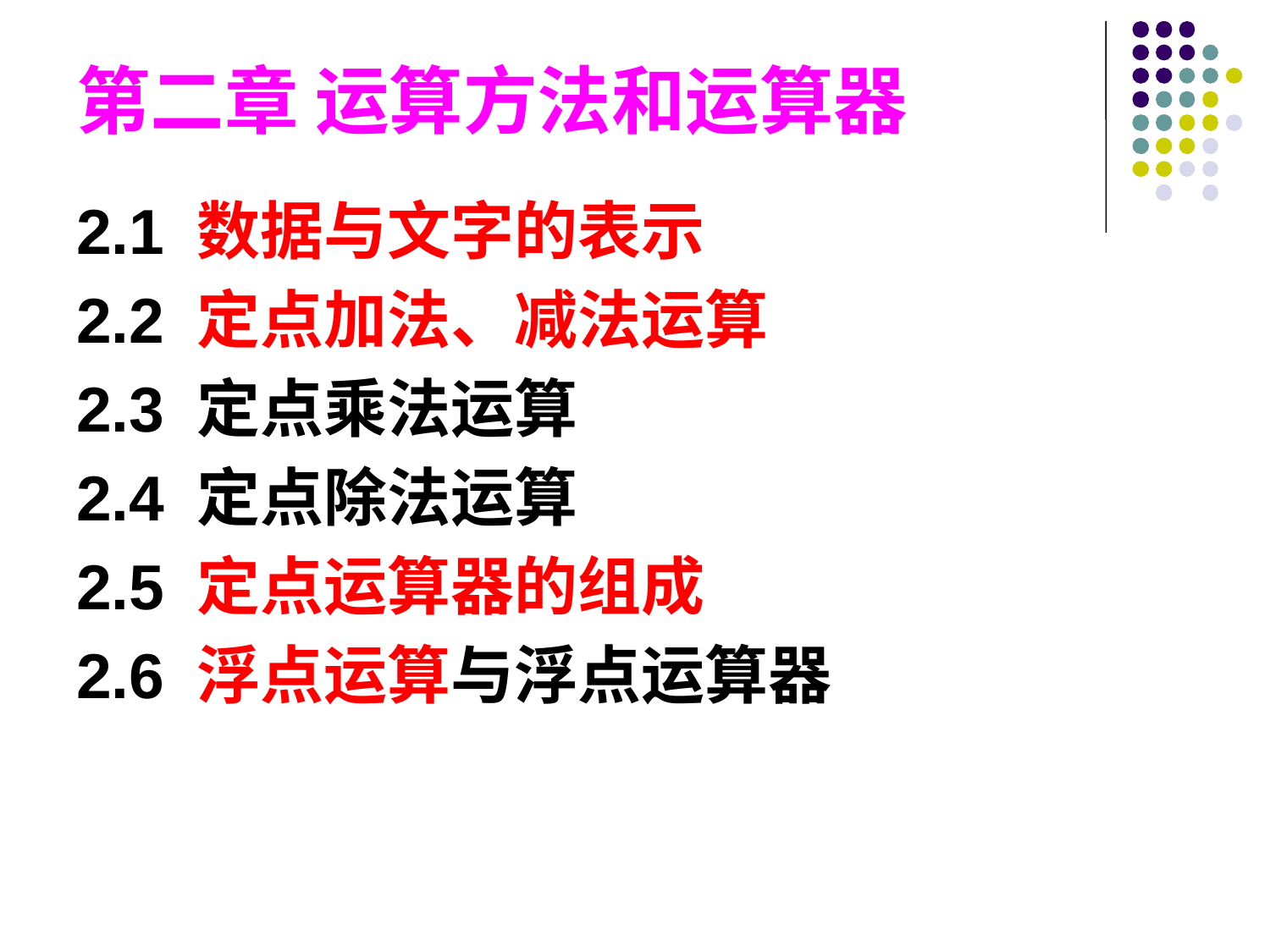

第二章 运算方法和运算器
2.1 数据与文字的表示
2.2 定点加法、减法运算
2.3 定点乘法运算
2.4 定点除法运算
2.5 定点运算器的组成
2.6 浮点运算与浮点运算器
#
2